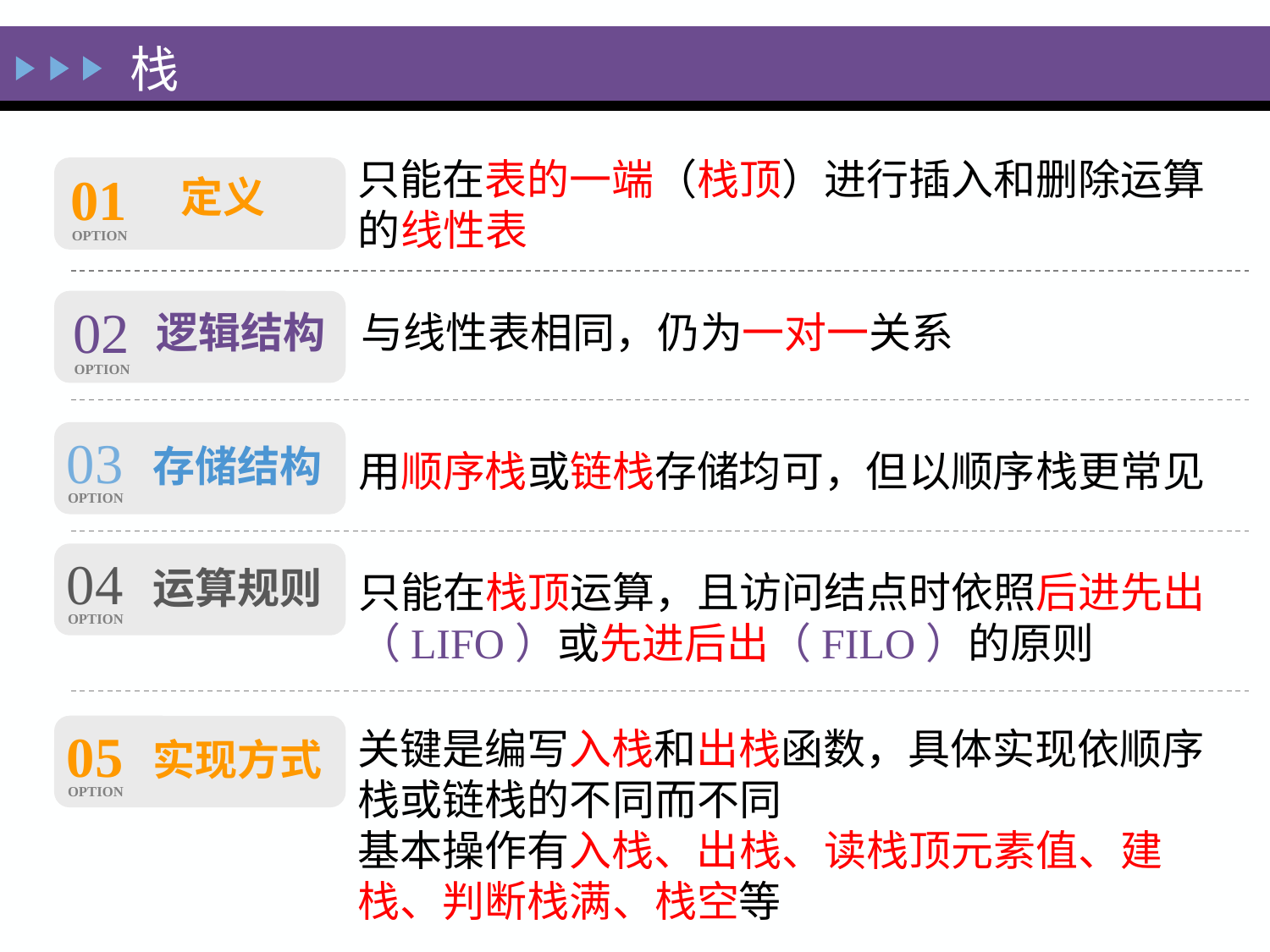

# 栈
只能在表的一端（栈顶）进行插入和删除运算的线性表
定义

01
OPTION

02
OPTION
逻辑结构
与线性表相同，仍为一对一关系

03
OPTION
存储结构
用顺序栈或链栈存储均可，但以顺序栈更常见

04
OPTION
运算规则
只能在栈顶运算，且访问结点时依照后进先出（LIFO）或先进后出（FILO）的原则

关键是编写入栈和出栈函数，具体实现依顺序栈或链栈的不同而不同
基本操作有入栈、出栈、读栈顶元素值、建栈、判断栈满、栈空等
05
OPTION
实现方式